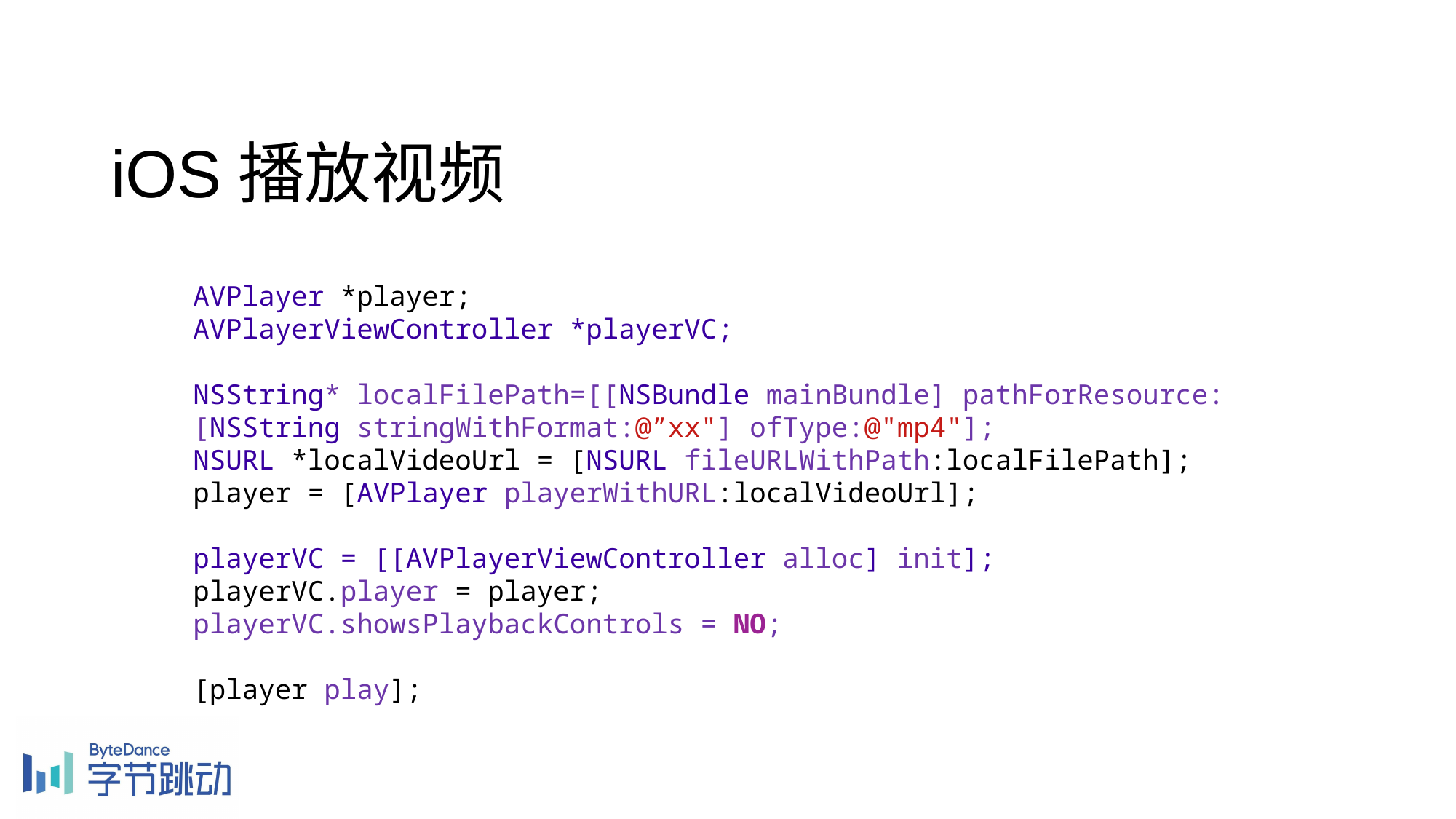

iOS播放视频
AVPlayer *player;
AVPlayerViewController *playerVC;

NSString* localFilePath=[[NSBundle mainBundle] pathForResource:[NSString stringWithFormat:@”xx"] ofType:@"mp4"];
NSURL *localVideoUrl = [NSURL fileURLWithPath:localFilePath];
player = [AVPlayer playerWithURL:localVideoUrl];

playerVC = [[AVPlayerViewController alloc] init];
playerVC.player = player;
playerVC.showsPlaybackControls = NO;

[player play];